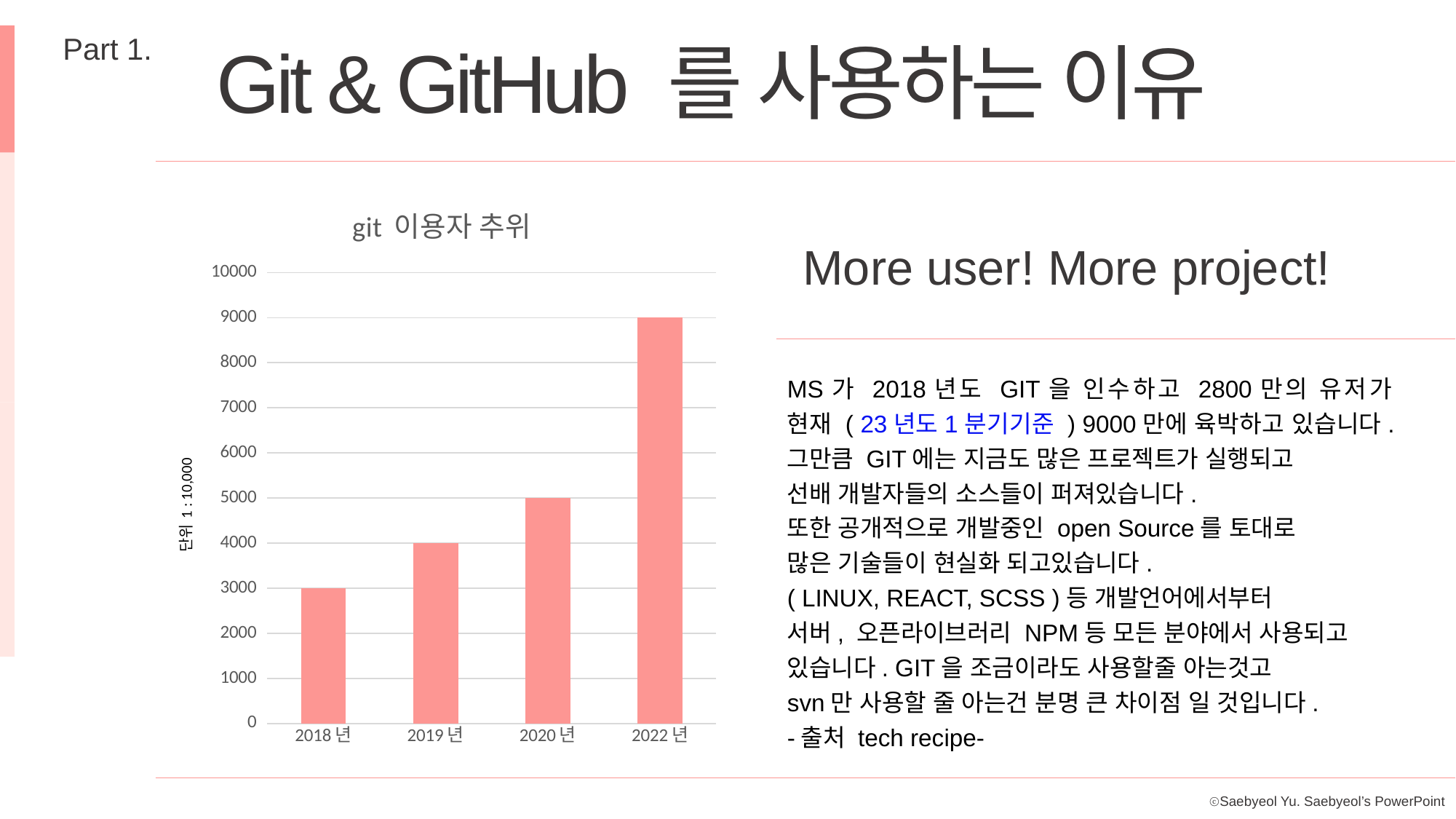

Part 1.

Git & GitHub 를 사용하는 이유

### Chart: git 이용자 추위

| Category | 이용자 |
|---|---|
| 2018년 | 3000.0 |
| 2019년 | 4000.0 |
| 2020년 | 5000.0 |
| 2022년 | 9000.0 |
More user! More project!

MS가 2018년도 GIT을 인수하고 2800만의 유저가
현재 ( 23년도1분기기준 ) 9000만에 육박하고 있습니다.
그만큼 GIT에는 지금도 많은 프로젝트가 실행되고
선배 개발자들의 소스들이 퍼져있습니다.
또한 공개적으로 개발중인 open Source를 토대로
많은 기술들이 현실화 되고있습니다.
( LINUX, REACT, SCSS )등 개발언어에서부터
서버, 오픈라이브러리 NPM등 모든 분야에서 사용되고
있습니다. GIT을 조금이라도 사용할줄 아는것고
svn만 사용할 줄 아는건 분명 큰 차이점 일 것입니다.
-출처 tech recipe-